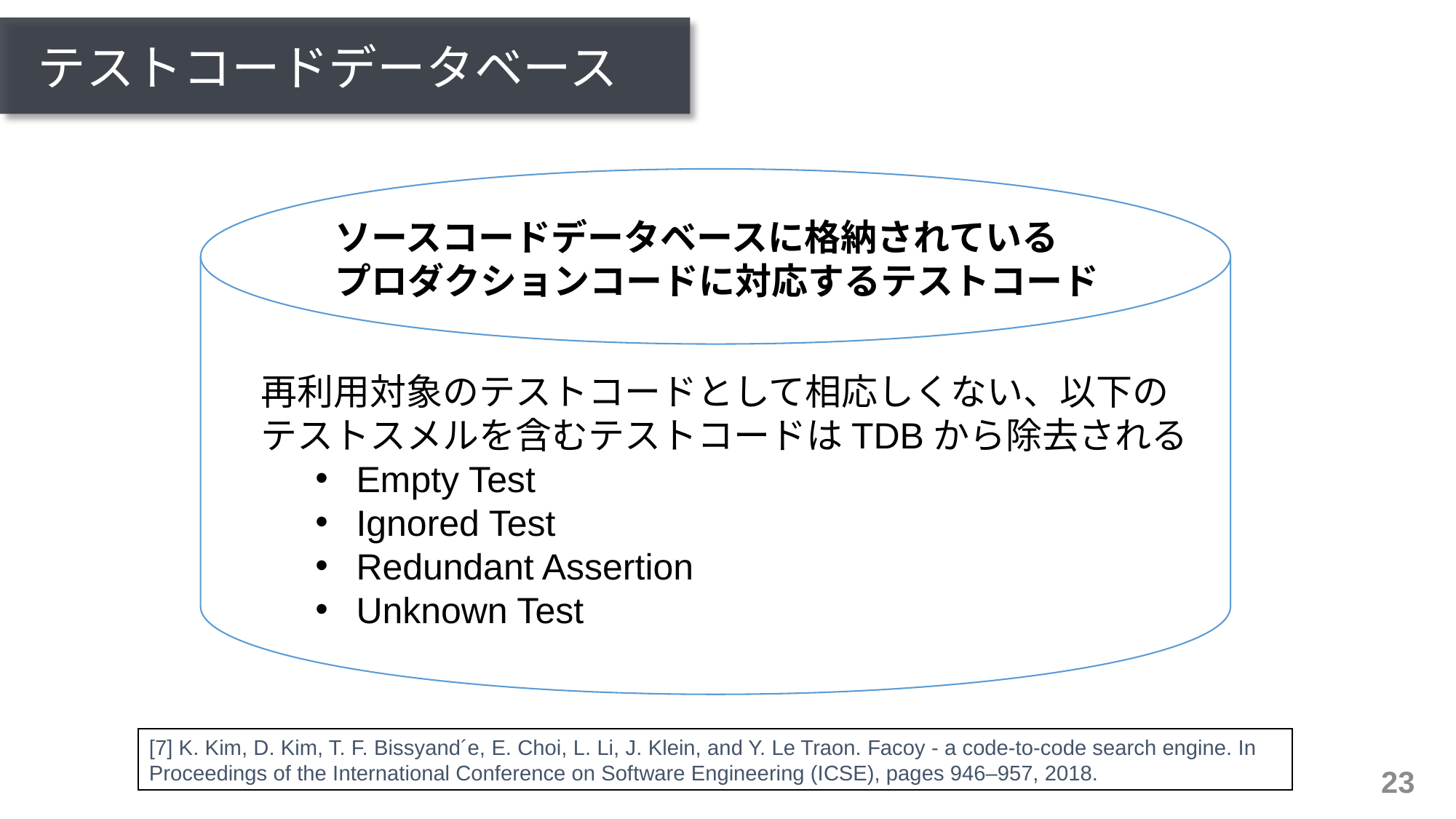

# テストコードデータベース

ソースコードデータベースに格納されている
プロダクションコードに対応するテストコード
再利用対象のテストコードとして相応しくない、以下のテストスメルを含むテストコードはTDBから除去される
Empty Test
Ignored Test
Redundant Assertion
Unknown Test
[7] K. Kim, D. Kim, T. F. Bissyand´e, E. Choi, L. Li, J. Klein, and Y. Le Traon. Facoy - a code-to-code search engine. In Proceedings of the International Conference on Software Engineering (ICSE), pages 946–957, 2018.